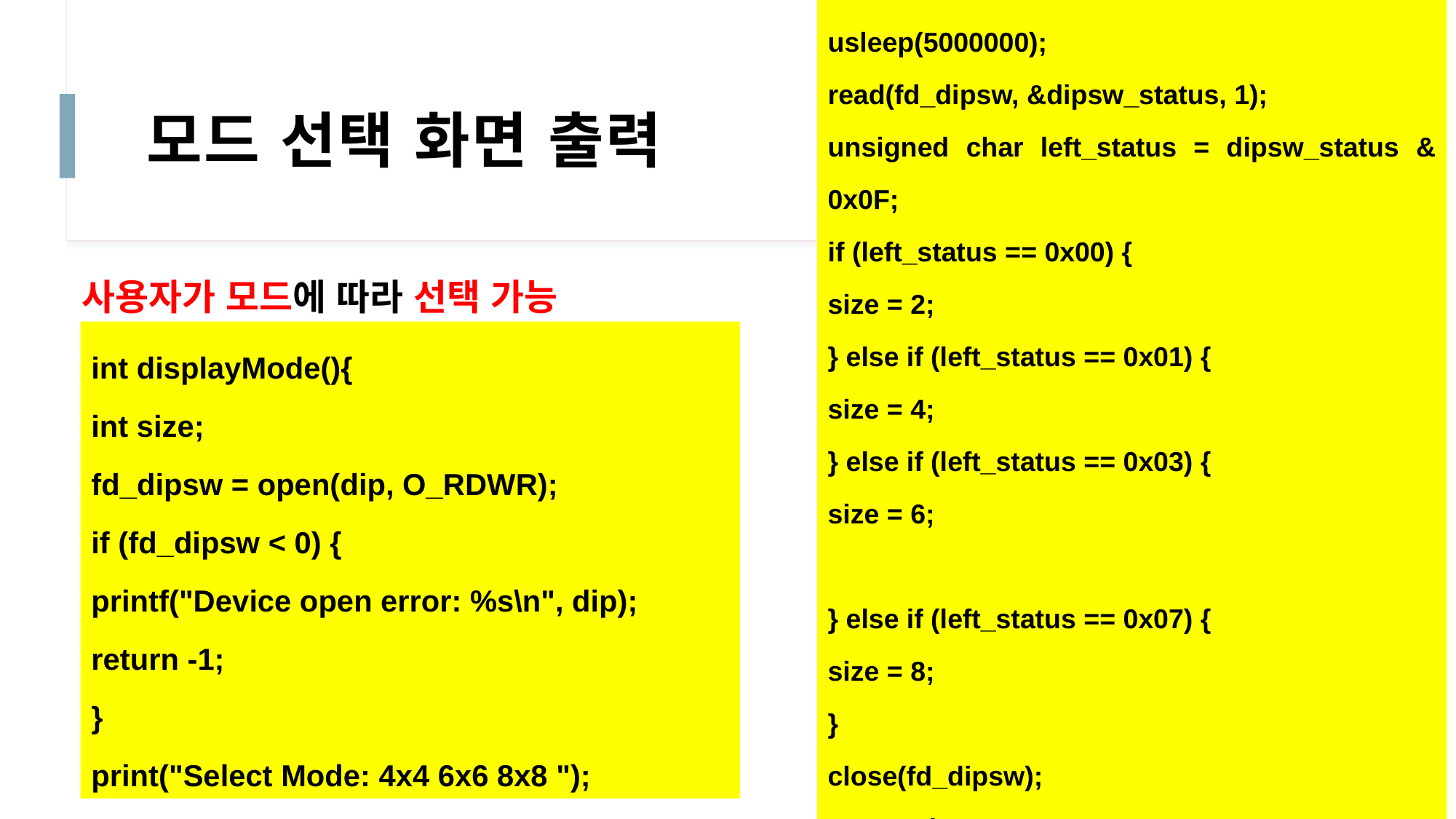

usleep(5000000);
read(fd_dipsw, &dipsw_status, 1);
unsigned char left_status = dipsw_status & 0x0F;
if (left_status == 0x00) {
size = 2;
} else if (left_status == 0x01) {
size = 4;
} else if (left_status == 0x03) {
size = 6;

} else if (left_status == 0x07) {
size = 8;
}
close(fd_dipsw);
return size;
}
# 모드 선택 화면 출력
사용자가 모드에 따라 선택 가능
int displayMode(){
int size;
fd_dipsw = open(dip, O_RDWR);
if (fd_dipsw < 0) {
printf("Device open error: %s\n", dip);
return -1;
}
print("Select Mode: 4x4 6x6 8x8 ");